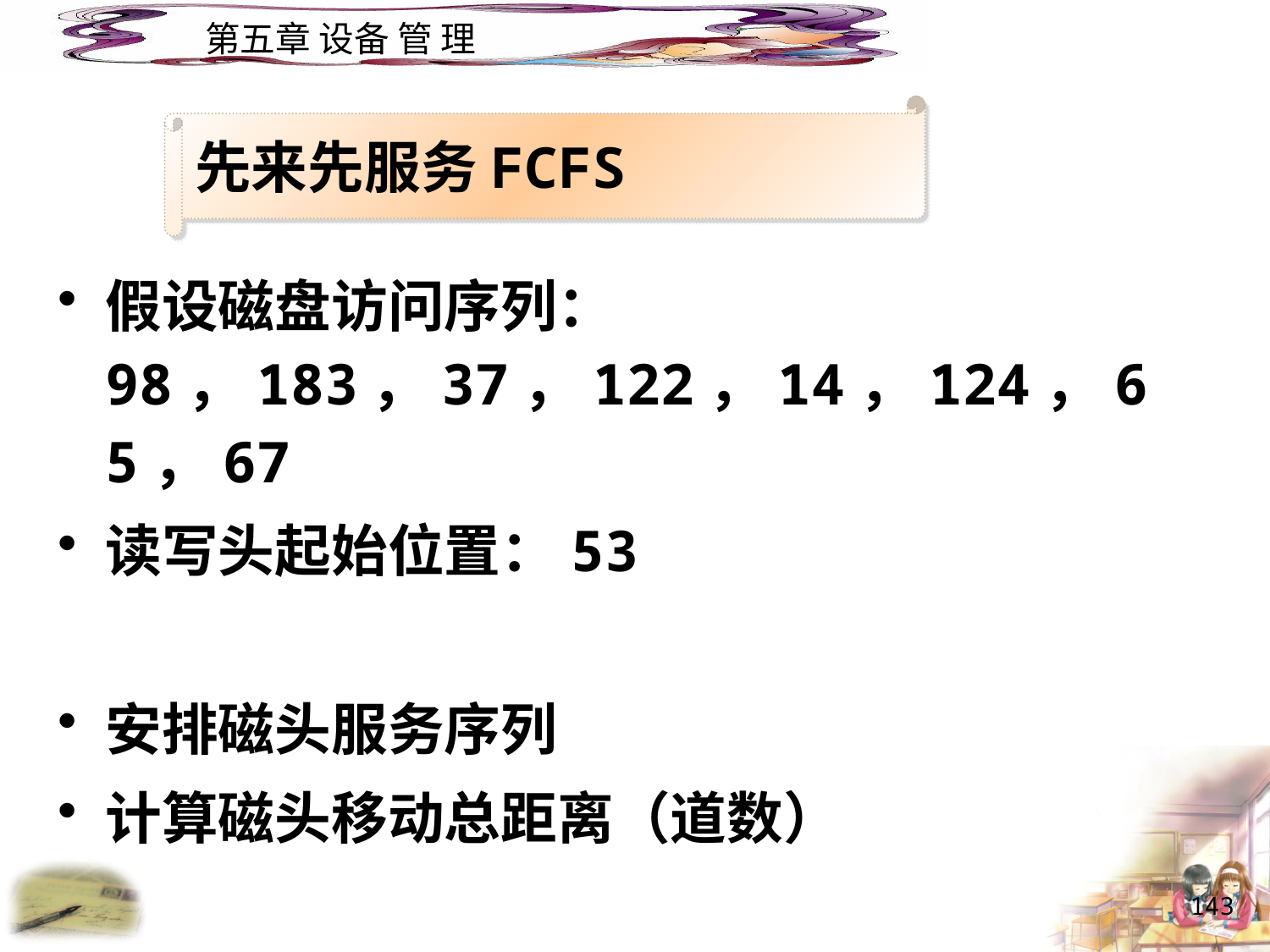

先来先服务FCFS
假设磁盘访问序列：98，183，37，122，14，124，65，67
读写头起始位置：53

安排磁头服务序列
计算磁头移动总距离（道数）
143